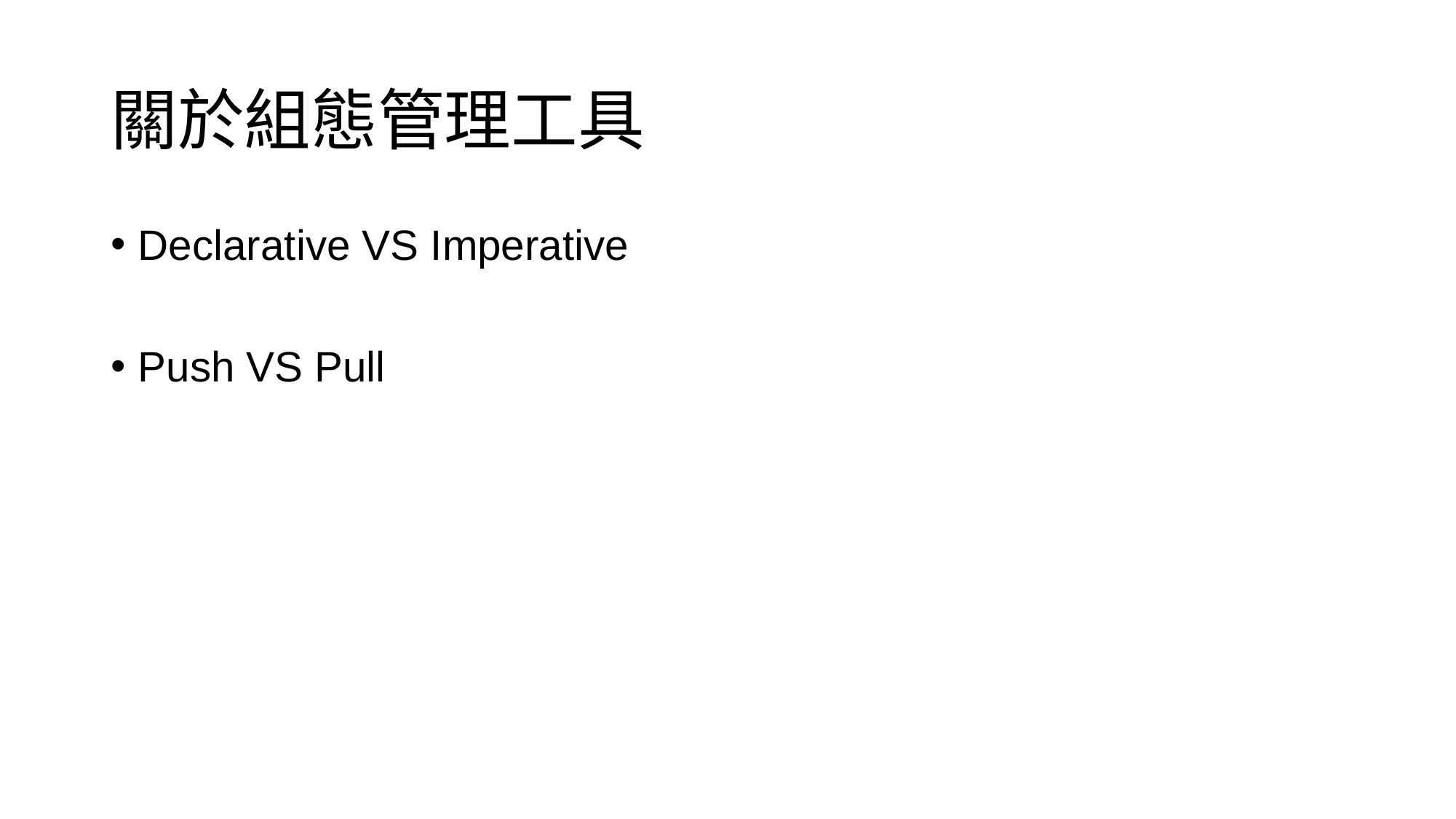

# 關於組態管理工具
Declarative VS Imperative

Push VS Pull